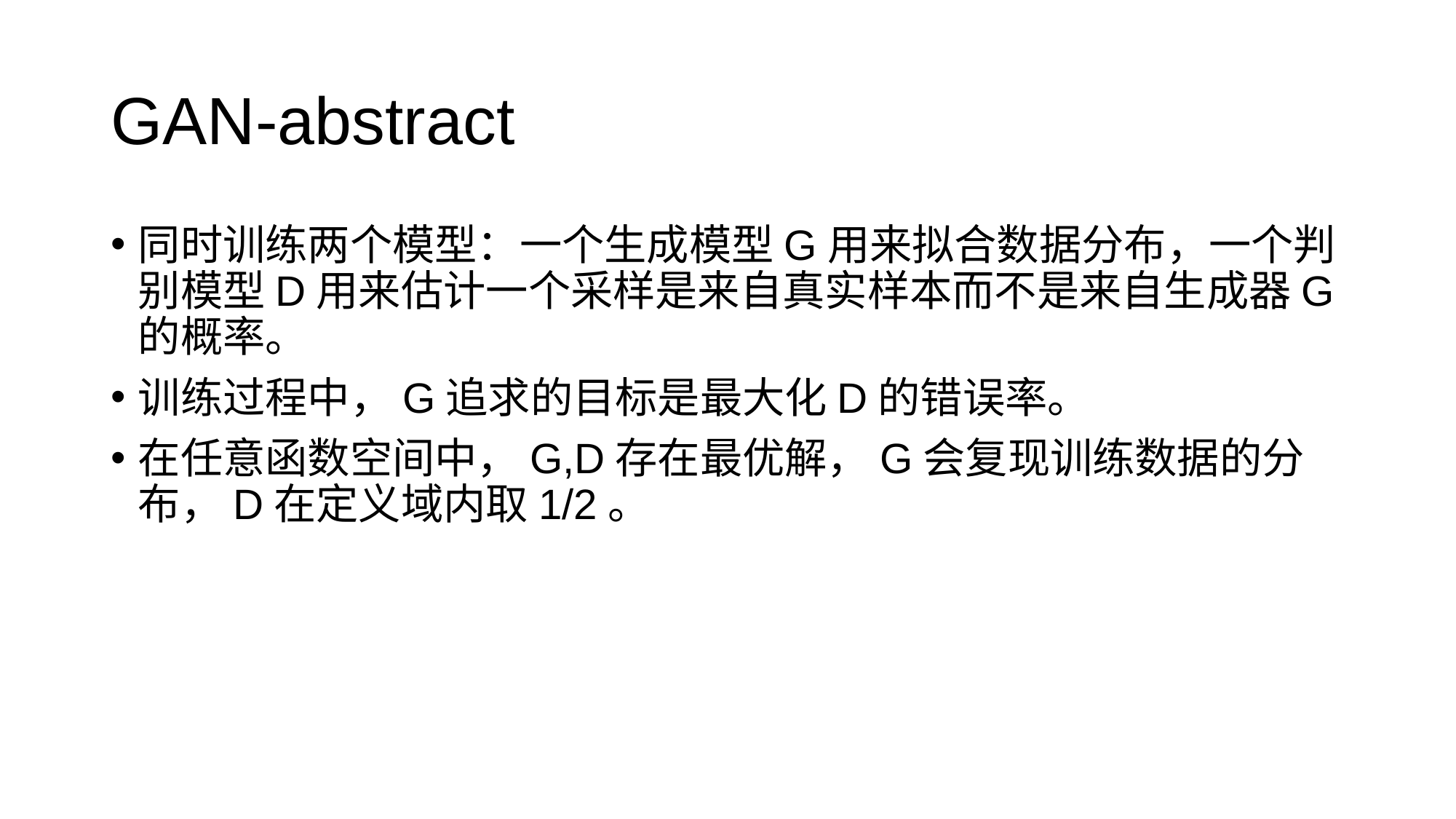

# GAN-abstract
同时训练两个模型：一个生成模型G用来拟合数据分布，一个判别模型D用来估计一个采样是来自真实样本而不是来自生成器G的概率。
训练过程中，G追求的目标是最大化D的错误率。
在任意函数空间中，G,D存在最优解，G会复现训练数据的分布，D在定义域内取1/2。